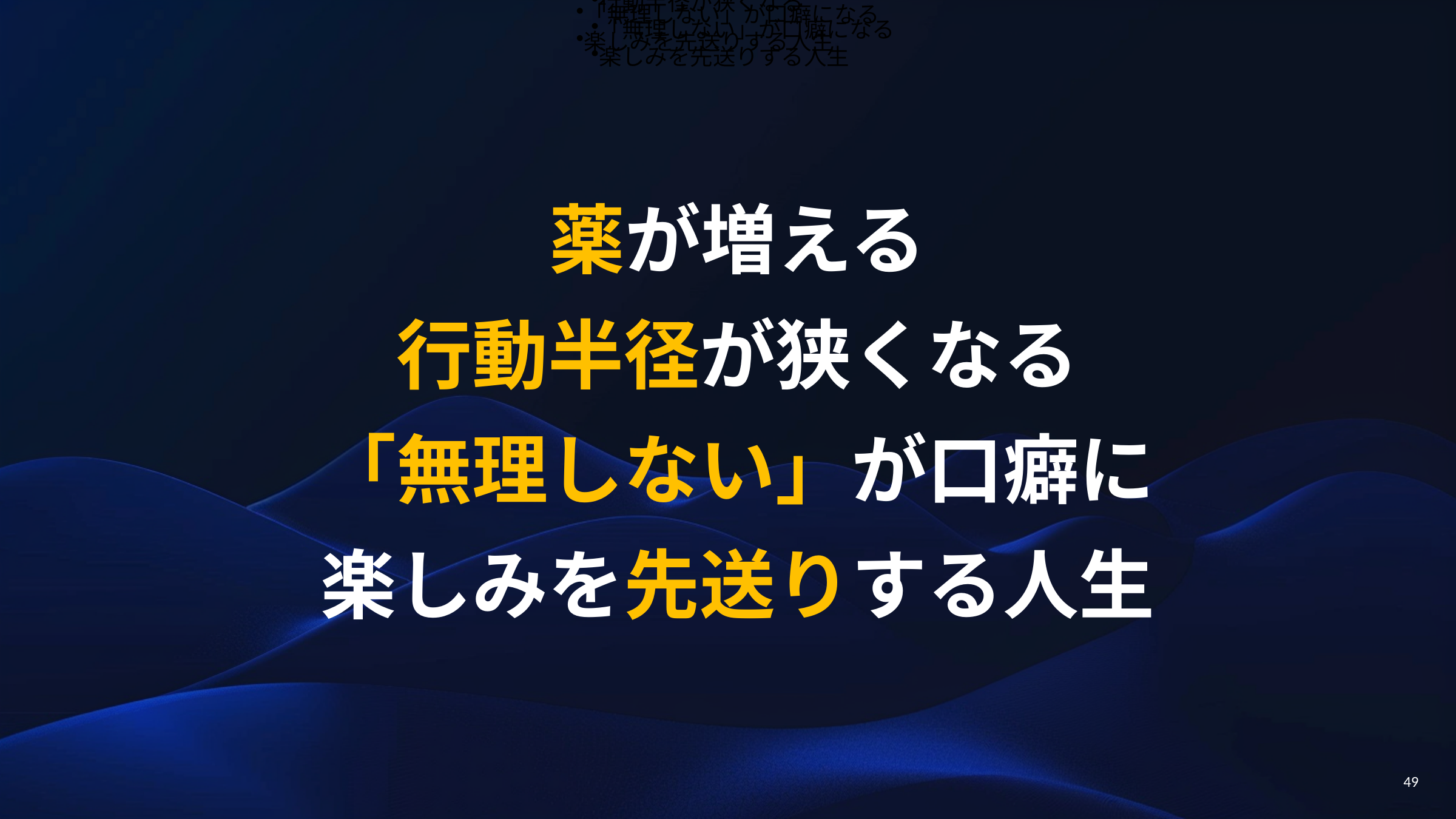

薬が増える
行動半径が狭くなる
「無理しない」が口癖になる
楽しみを先送りする人生
薬が増える
行動半径が狭くなる
「無理しない」が口癖になる
楽しみを先送りする人生
薬が増える

行動半径が狭くなる

「無理しない」が口癖に

楽しみを先送りする人生
49